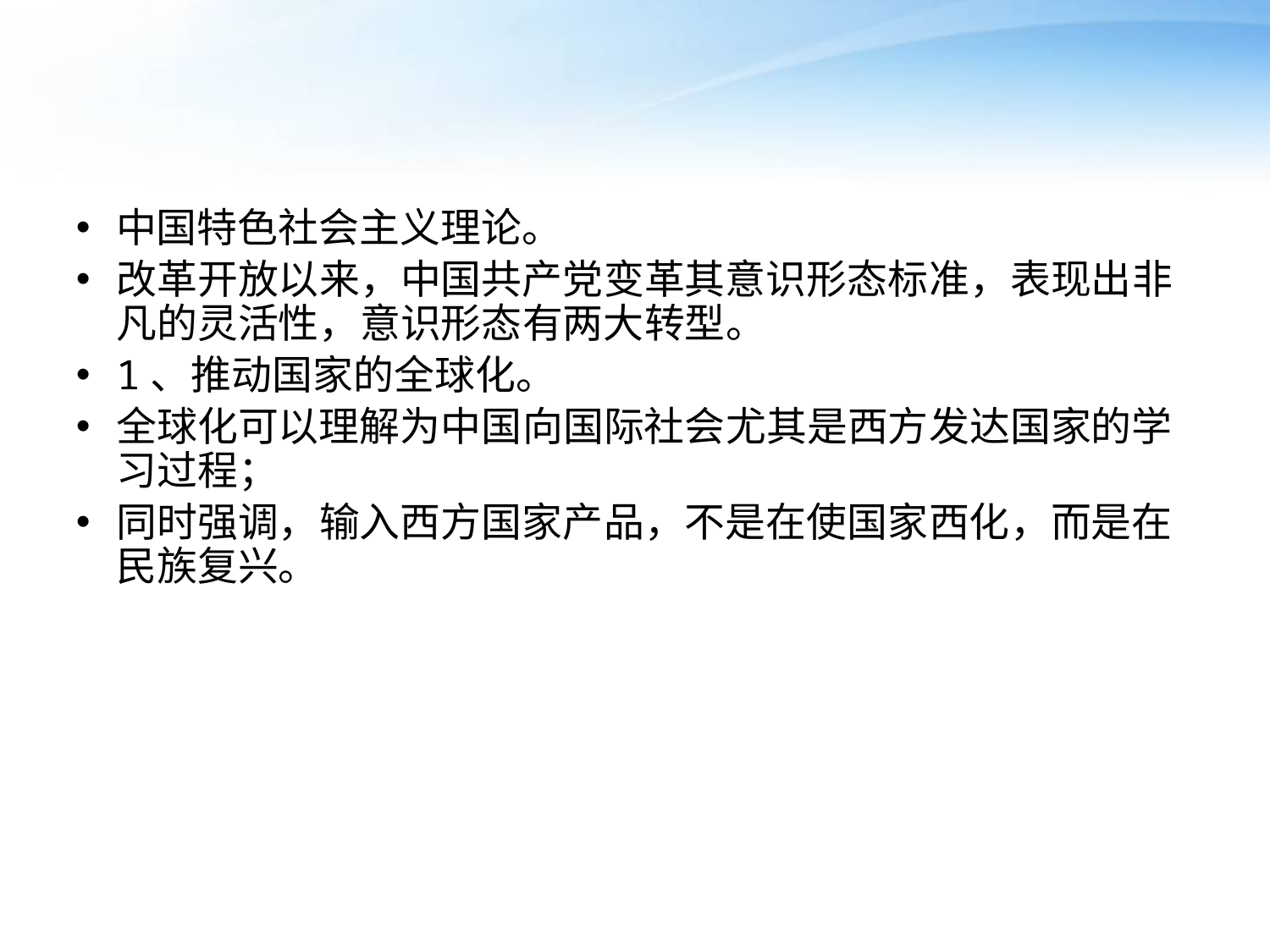

#
中国特色社会主义理论。
改革开放以来，中国共产党变革其意识形态标准，表现出非凡的灵活性，意识形态有两大转型。
1、推动国家的全球化。
全球化可以理解为中国向国际社会尤其是西方发达国家的学习过程；
同时强调，输入西方国家产品，不是在使国家西化，而是在民族复兴。